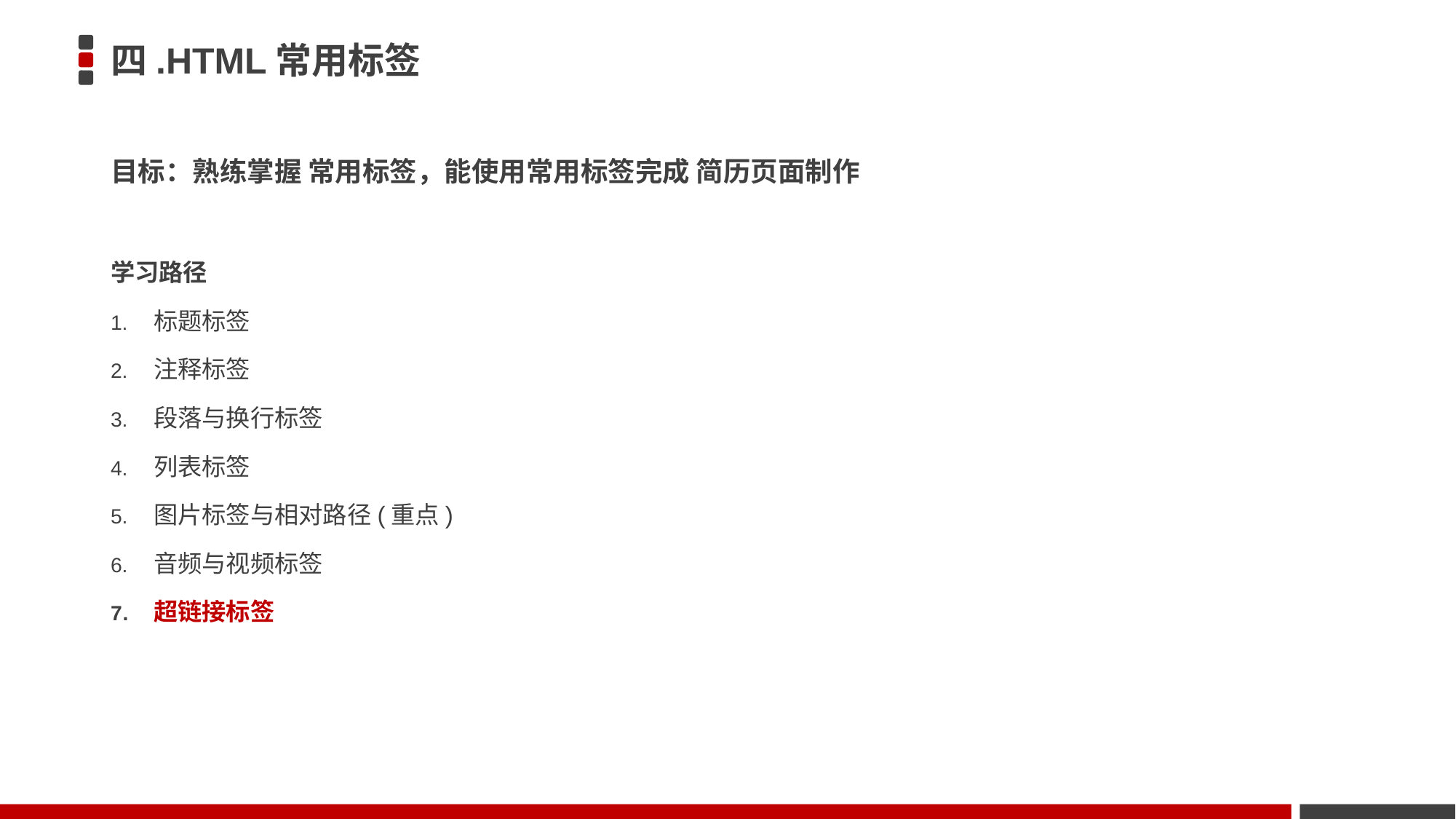

# 四.HTML常用标签
目标：熟练掌握 常用标签，能使用常用标签完成 简历页面制作
学习路径
标题标签
注释标签
段落与换行标签
列表标签
图片标签与相对路径(重点)
音频与视频标签
超链接标签